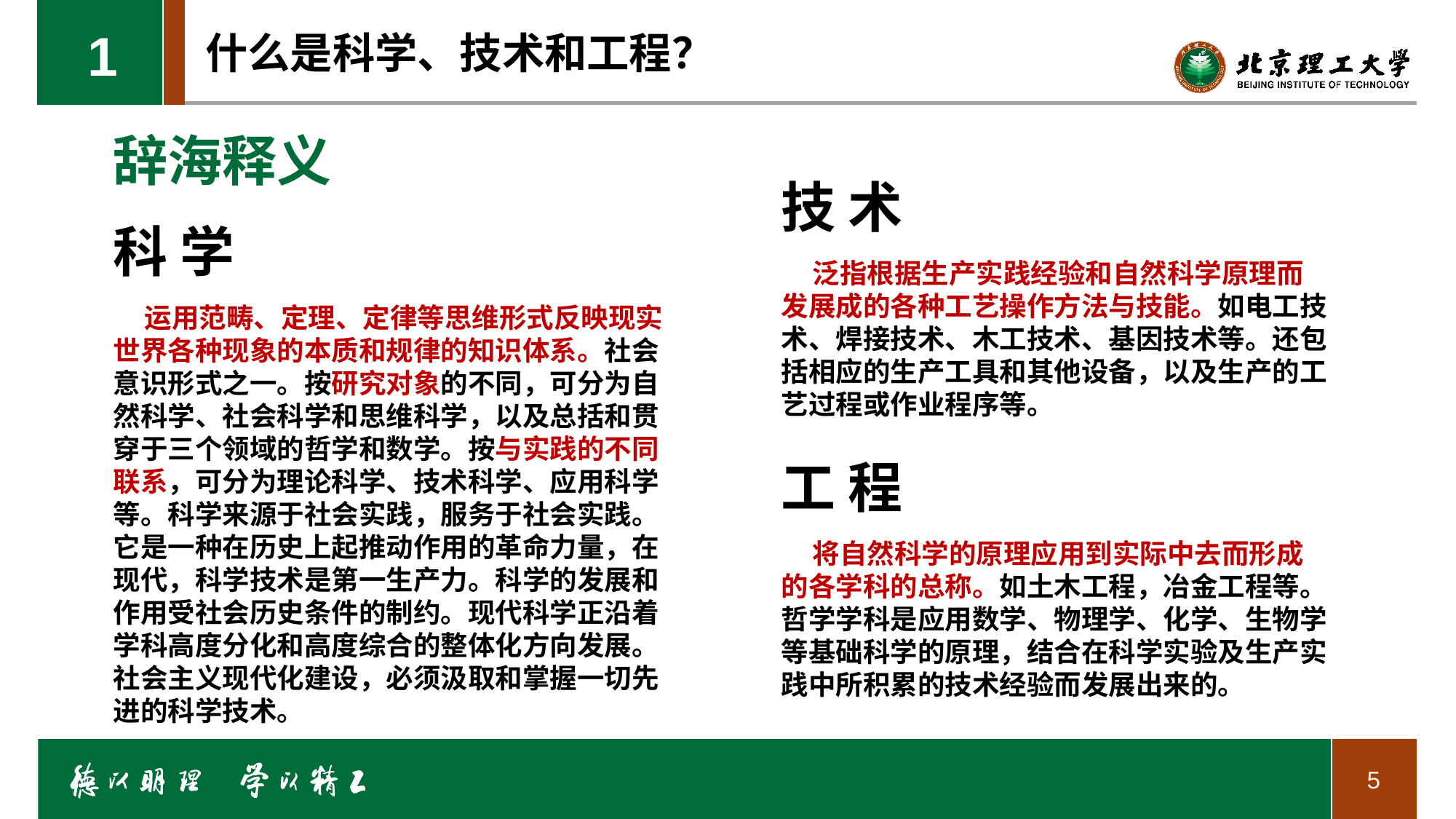

1
# 什么是科学、技术和工程？
辞海释义

科 学

    运用范畴、定理、定律等思维形式反映现实世界各种现象的本质和规律的知识体系。社会意识形式之一。按研究对象的不同，可分为自然科学、社会科学和思维科学，以及总括和贯穿于三个领域的哲学和数学。按与实践的不同联系，可分为理论科学、技术科学、应用科学等。科学来源于社会实践，服务于社会实践。它是一种在历史上起推动作用的革命力量，在现代，科学技术是第一生产力。科学的发展和作用受社会历史条件的制约。现代科学正沿着学科高度分化和高度综合的整体化方向发展。社会主义现代化建设，必须汲取和掌握一切先进的科学技术。
技 术

    泛指根据生产实践经验和自然科学原理而发展成的各种工艺操作方法与技能。如电工技术、焊接技术、木工技术、基因技术等。还包括相应的生产工具和其他设备，以及生产的工艺过程或作业程序等。

工 程

    将自然科学的原理应用到实际中去而形成的各学科的总称。如土木工程，冶金工程等。哲学学科是应用数学、物理学、化学、生物学等基础科学的原理，结合在科学实验及生产实践中所积累的技术经验而发展出来的。